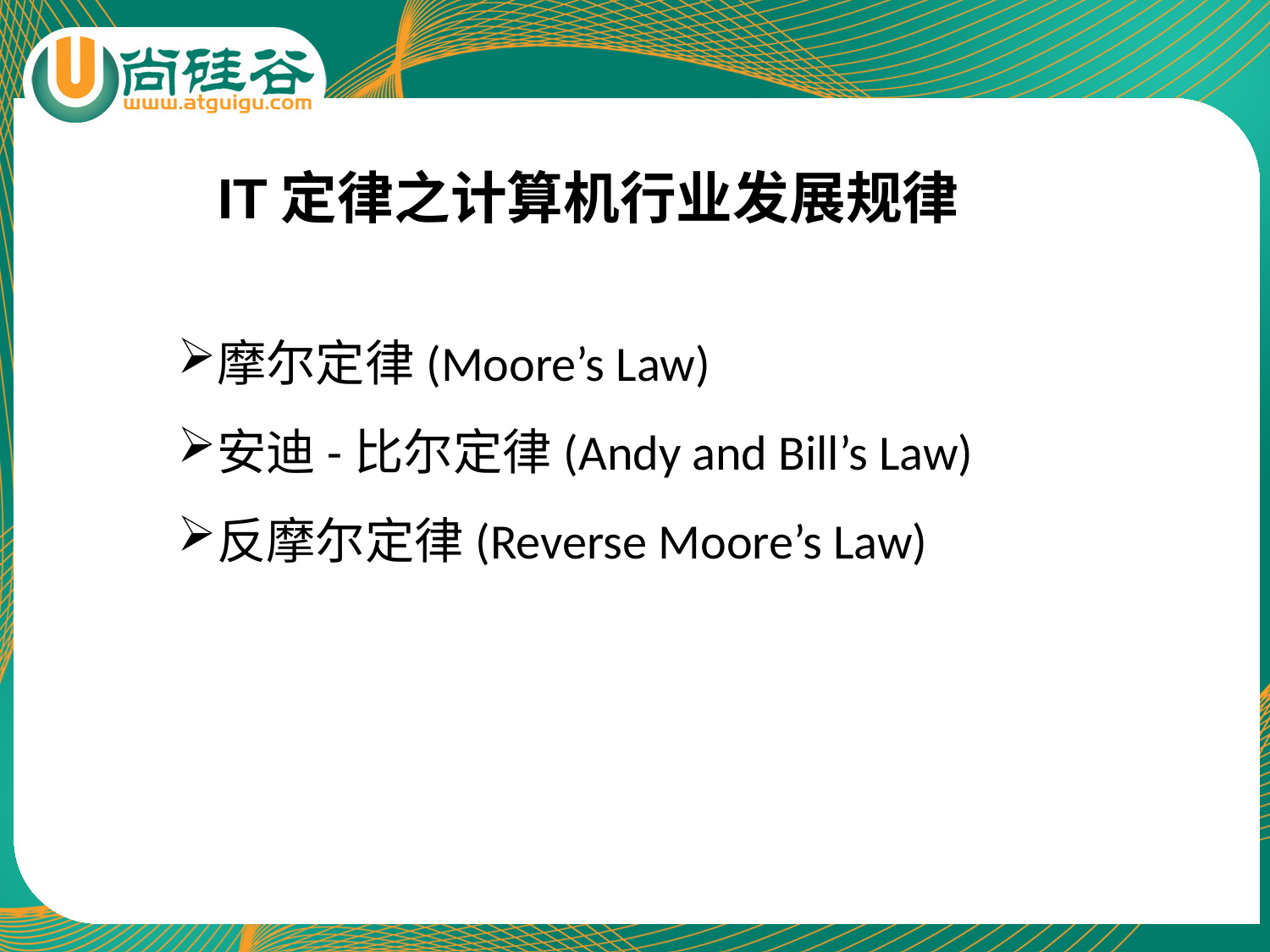

IT定律之计算机行业发展规律
摩尔定律(Moore’s Law)
安迪-比尔定律(Andy and Bill’s Law)
反摩尔定律(Reverse Moore’s Law)